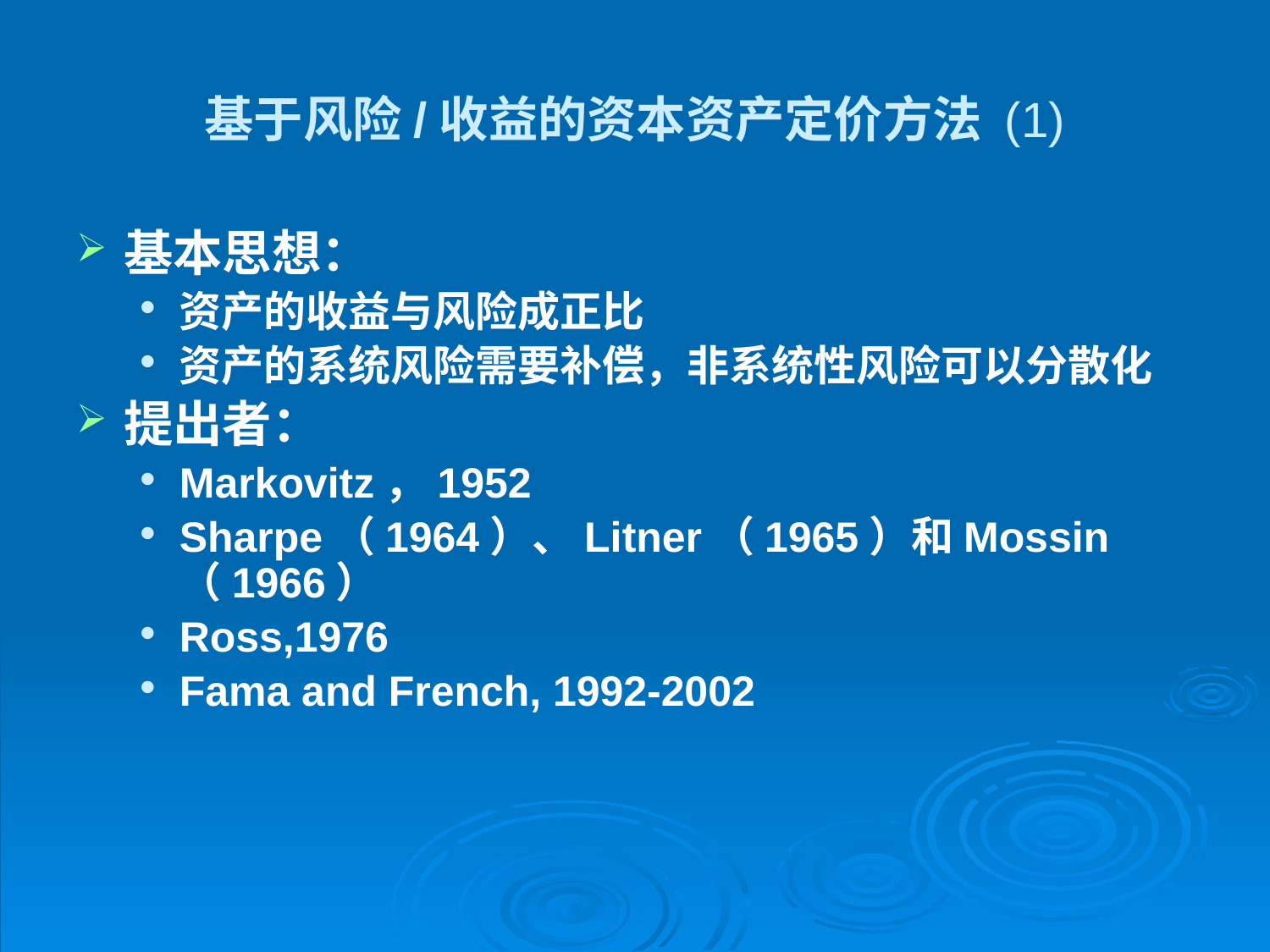

# 基于风险/收益的资本资产定价方法 (1)
基本思想：
资产的收益与风险成正比
资产的系统风险需要补偿，非系统性风险可以分散化
提出者：
Markovitz，1952
Sharpe（1964）、Litner（1965）和Mossin（1966）
Ross,1976
Fama and French, 1992-2002